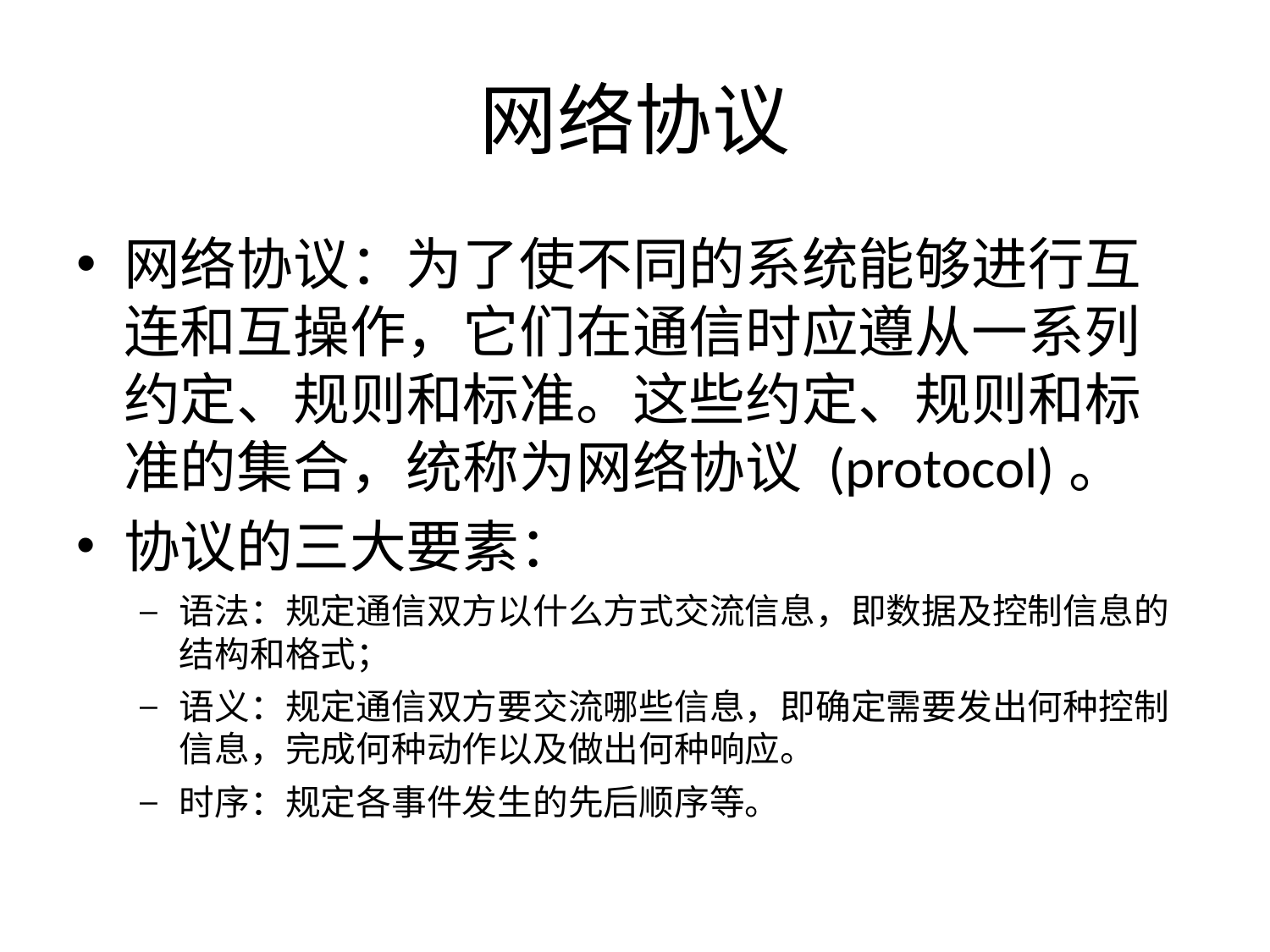

# 网络协议
网络协议：为了使不同的系统能够进行互连和互操作，它们在通信时应遵从一系列约定、规则和标准。这些约定、规则和标准的集合，统称为网络协议 (protocol)。
协议的三大要素：
语法：规定通信双方以什么方式交流信息，即数据及控制信息的结构和格式；
语义：规定通信双方要交流哪些信息，即确定需要发出何种控制信息，完成何种动作以及做出何种响应。
时序：规定各事件发生的先后顺序等。